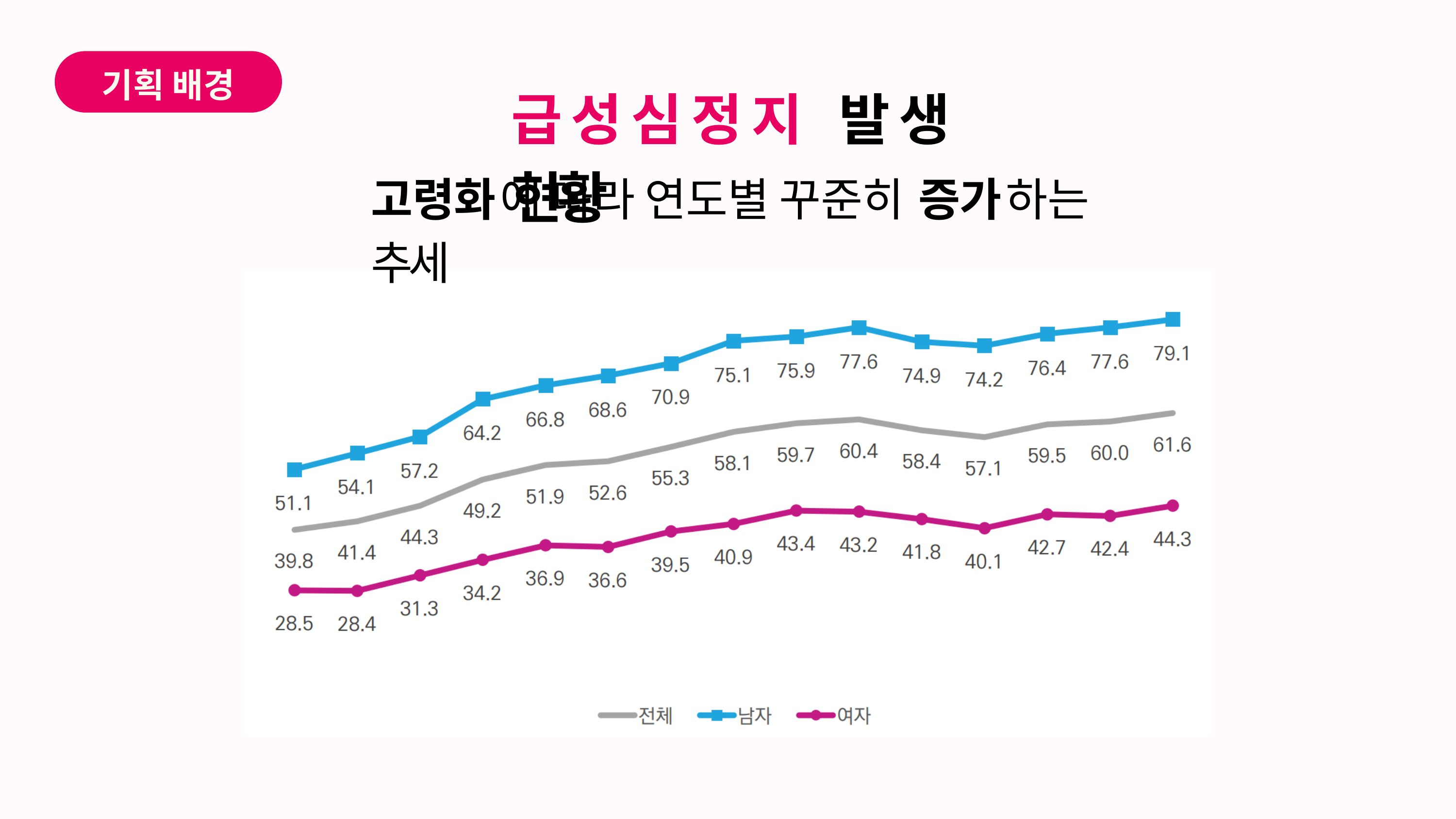

기획 배경
급성심정지 발생 현황
고령화에 따라 연도별 꾸준히 증가하는 추세